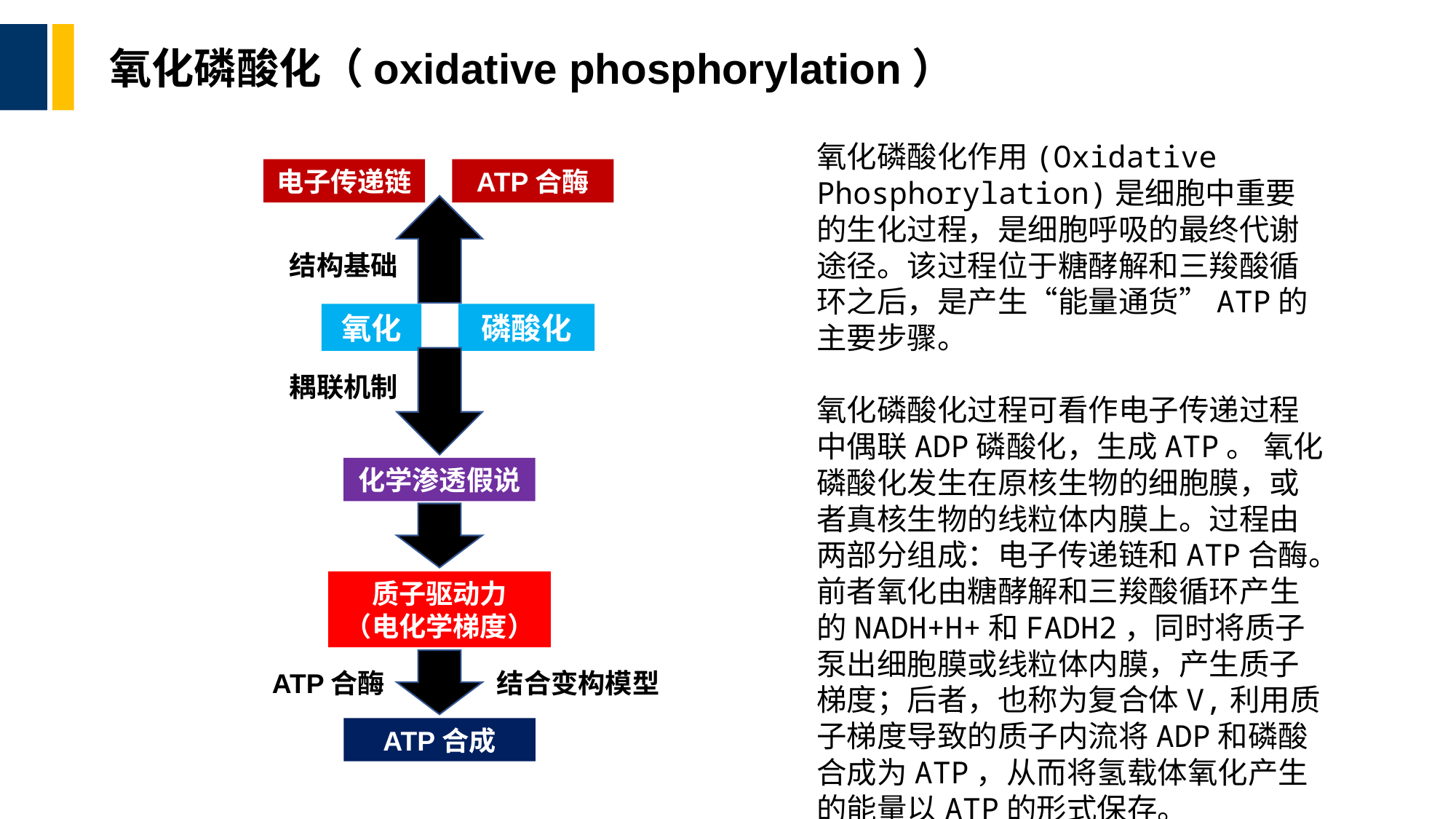

# 氧化磷酸化（oxidative phosphorylation）
氧化磷酸化作用(Oxidative Phosphorylation)是细胞中重要的生化过程，是细胞呼吸的最终代谢途径。该过程位于糖酵解和三羧酸循环之后，是产生“能量通货”ATP的主要步骤。

氧化磷酸化过程可看作电子传递过程中偶联ADP磷酸化，生成ATP。 氧化磷酸化发生在原核生物的细胞膜，或者真核生物的线粒体内膜上。过程由两部分组成：电子传递链和ATP合酶。前者氧化由糖酵解和三羧酸循环产生的NADH+H+和FADH2，同时将质子泵出细胞膜或线粒体内膜，产生质子梯度；后者，也称为复合体V,利用质子梯度导致的质子内流将ADP和磷酸合成为ATP，从而将氢载体氧化产生的能量以ATP的形式保存。
电子传递链
ATP合酶

结构基础
氧化
磷酸化

耦联机制
化学渗透假说

质子驱动力
（电化学梯度）
ATP合酶
ATP合成

结合变构模型